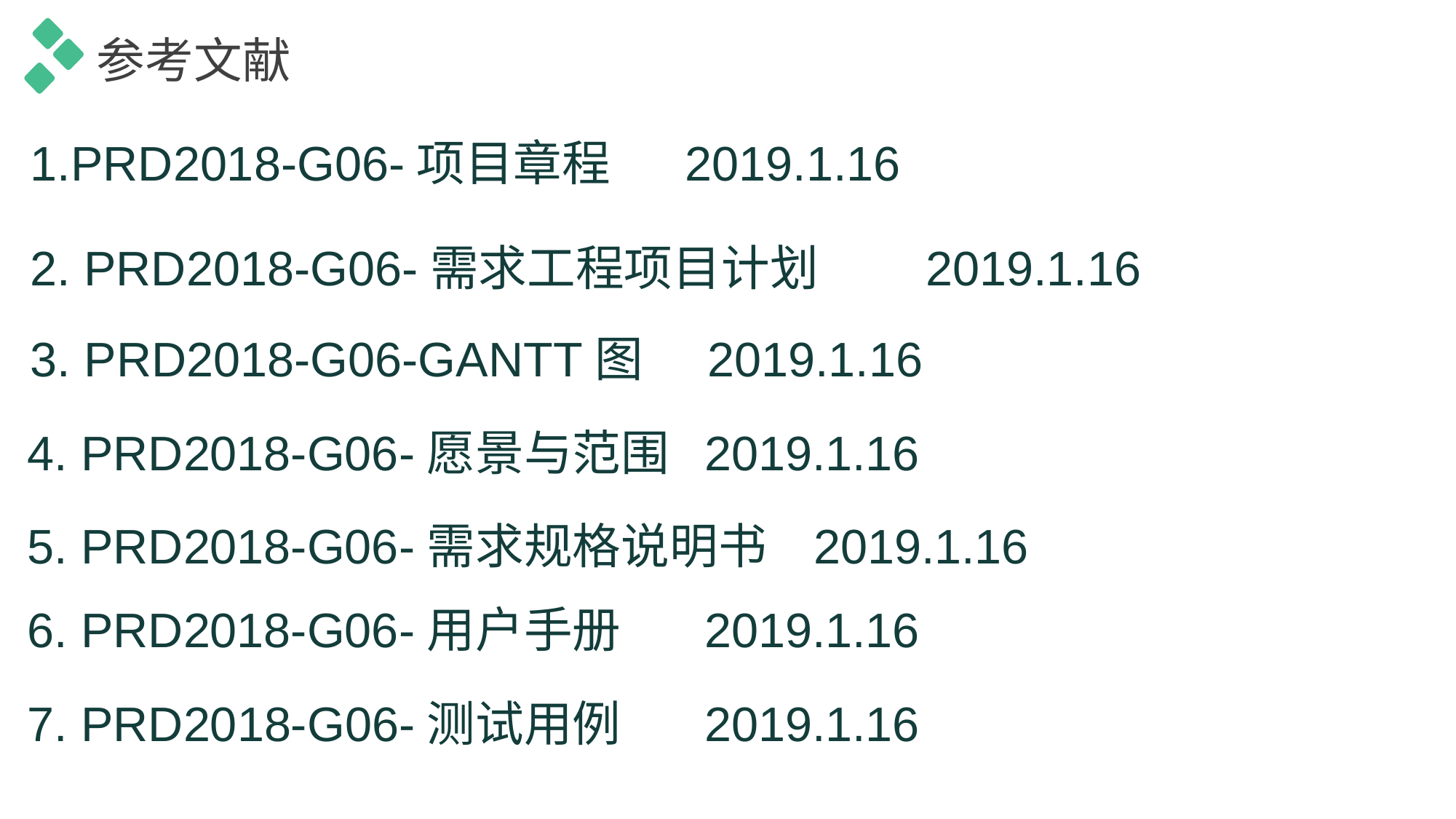

参考文献

1.PRD2018-G06-项目章程	2019.1.16
2. PRD2018-G06-需求工程项目计划	 2019.1.16
3. PRD2018-G06-GANTT图	 2019.1.16
4. PRD2018-G06-愿景与范围	 2019.1.16
5. PRD2018-G06-需求规格说明书	 2019.1.16
6. PRD2018-G06-用户手册	 2019.1.16
7. PRD2018-G06-测试用例	 2019.1.16